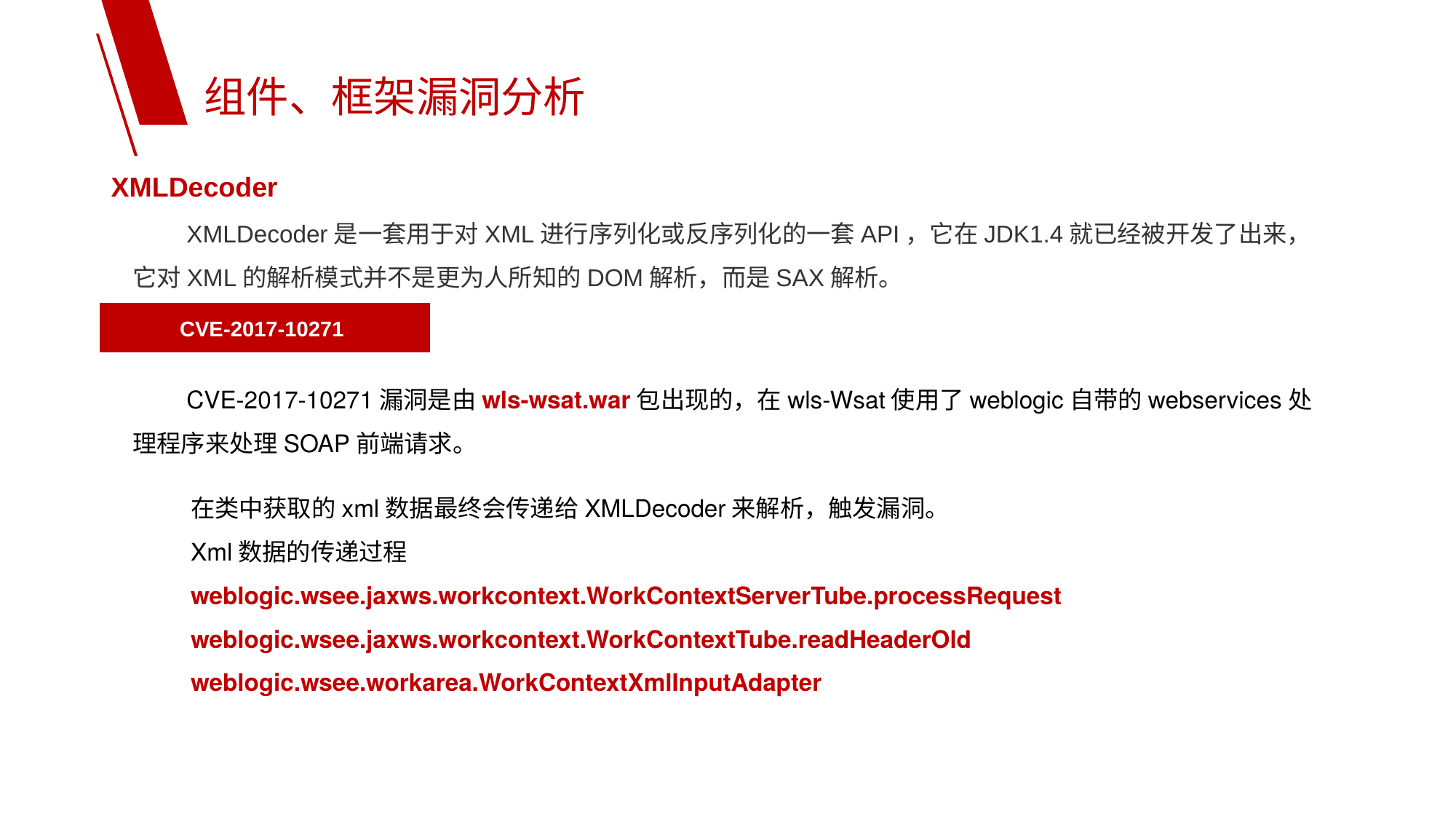

组件、框架漏洞分析
XMLDecoder
        XMLDecoder是一套用于对XML进行序列化或反序列化的一套API，它在JDK1.4就已经被开发了出来，它对XML的解析模式并不是更为人所知的DOM解析，而是SAX解析。
CVE-2017-10271
        CVE-2017-10271漏洞是由wls-wsat.war包出现的，在wls-Wsat使用了weblogic自带的webservices处理程序来处理SOAP前端请求。
在类中获取的xml数据最终会传递给XMLDecoder来解析，触发漏洞。
Xml数据的传递过程
weblogic.wsee.jaxws.workcontext.WorkContextServerTube.processRequest
weblogic.wsee.jaxws.workcontext.WorkContextTube.readHeaderOld
weblogic.wsee.workarea.WorkContextXmlInputAdapter